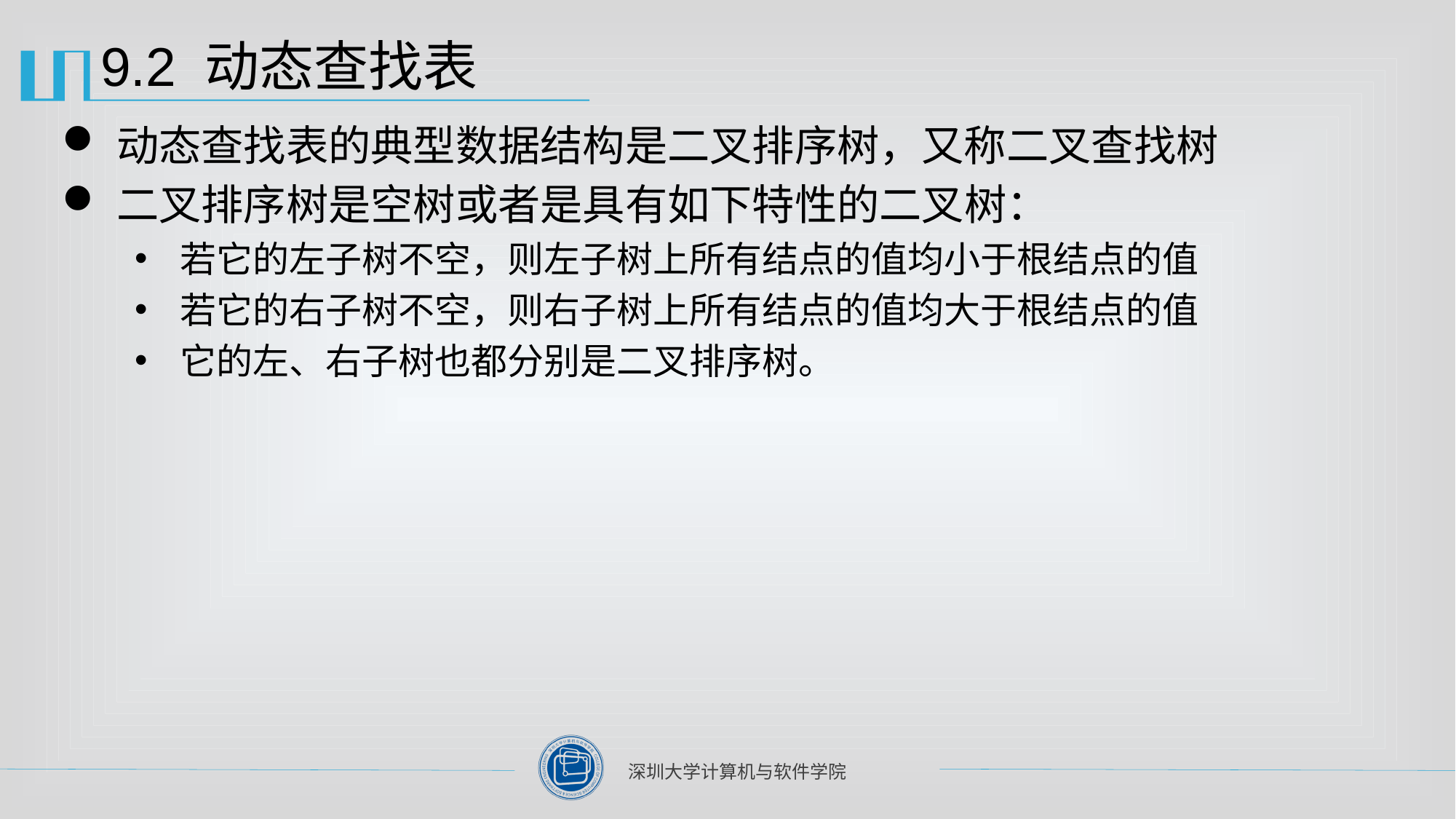

# 9.2 动态查找表
动态查找表的典型数据结构是二叉排序树，又称二叉查找树
二叉排序树是空树或者是具有如下特性的二叉树：
若它的左子树不空，则左子树上所有结点的值均小于根结点的值
若它的右子树不空，则右子树上所有结点的值均大于根结点的值
它的左、右子树也都分别是二叉排序树。

40